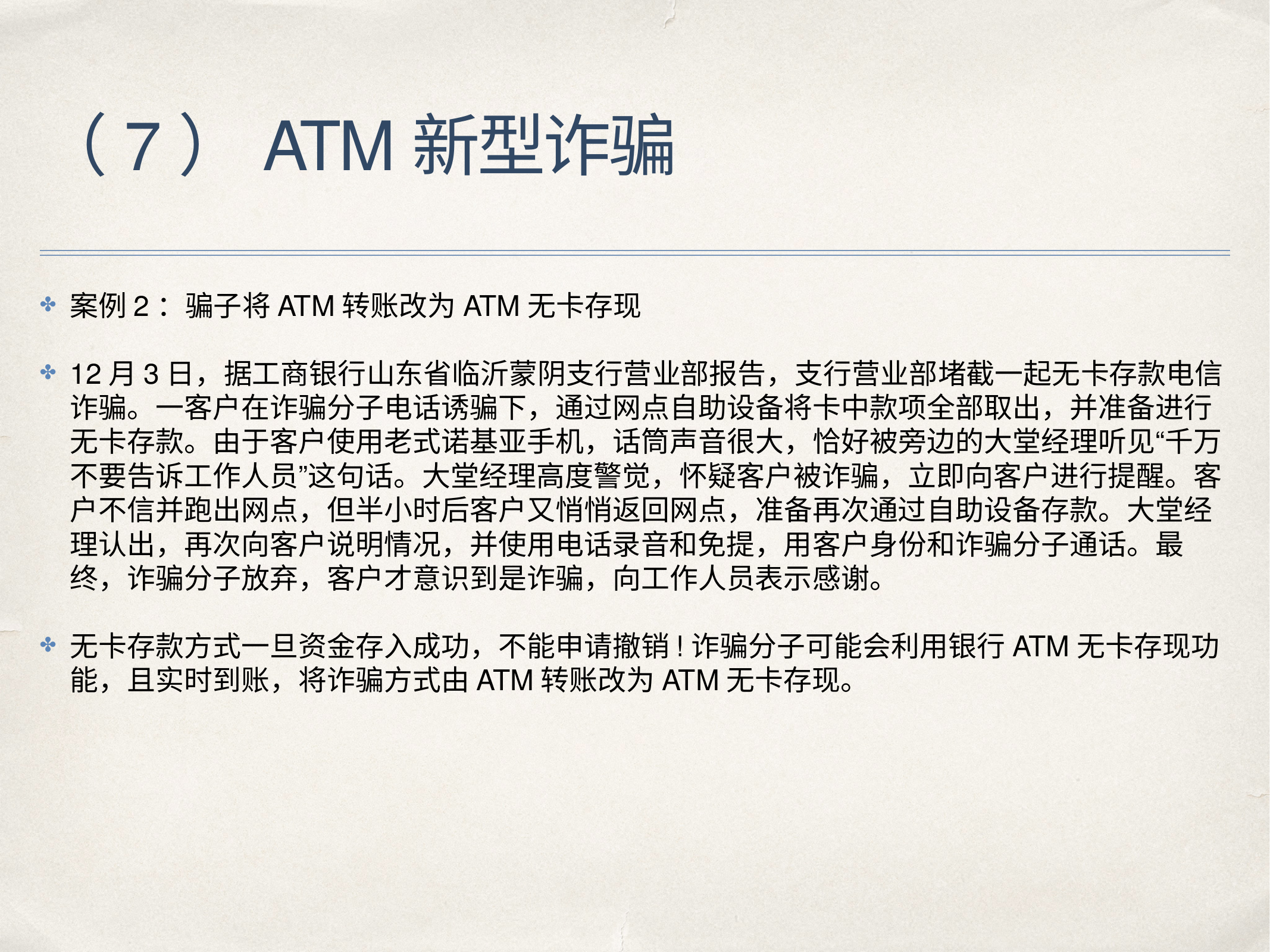

42
# （7）ATM新型诈骗
案例2：骗子将ATM转账改为ATM无卡存现
12月3日，据工商银行山东省临沂蒙阴支行营业部报告，支行营业部堵截一起无卡存款电信诈骗。一客户在诈骗分子电话诱骗下，通过网点自助设备将卡中款项全部取出，并准备进行无卡存款。由于客户使用老式诺基亚手机，话筒声音很大，恰好被旁边的大堂经理听见“千万不要告诉工作人员”这句话。大堂经理高度警觉，怀疑客户被诈骗，立即向客户进行提醒。客户不信并跑出网点，但半小时后客户又悄悄返回网点，准备再次通过自助设备存款。大堂经理认出，再次向客户说明情况，并使用电话录音和免提，用客户身份和诈骗分子通话。最终，诈骗分子放弃，客户才意识到是诈骗，向工作人员表示感谢。
无卡存款方式一旦资金存入成功，不能申请撤销!诈骗分子可能会利用银行ATM无卡存现功能，且实时到账，将诈骗方式由ATM转账改为ATM无卡存现。